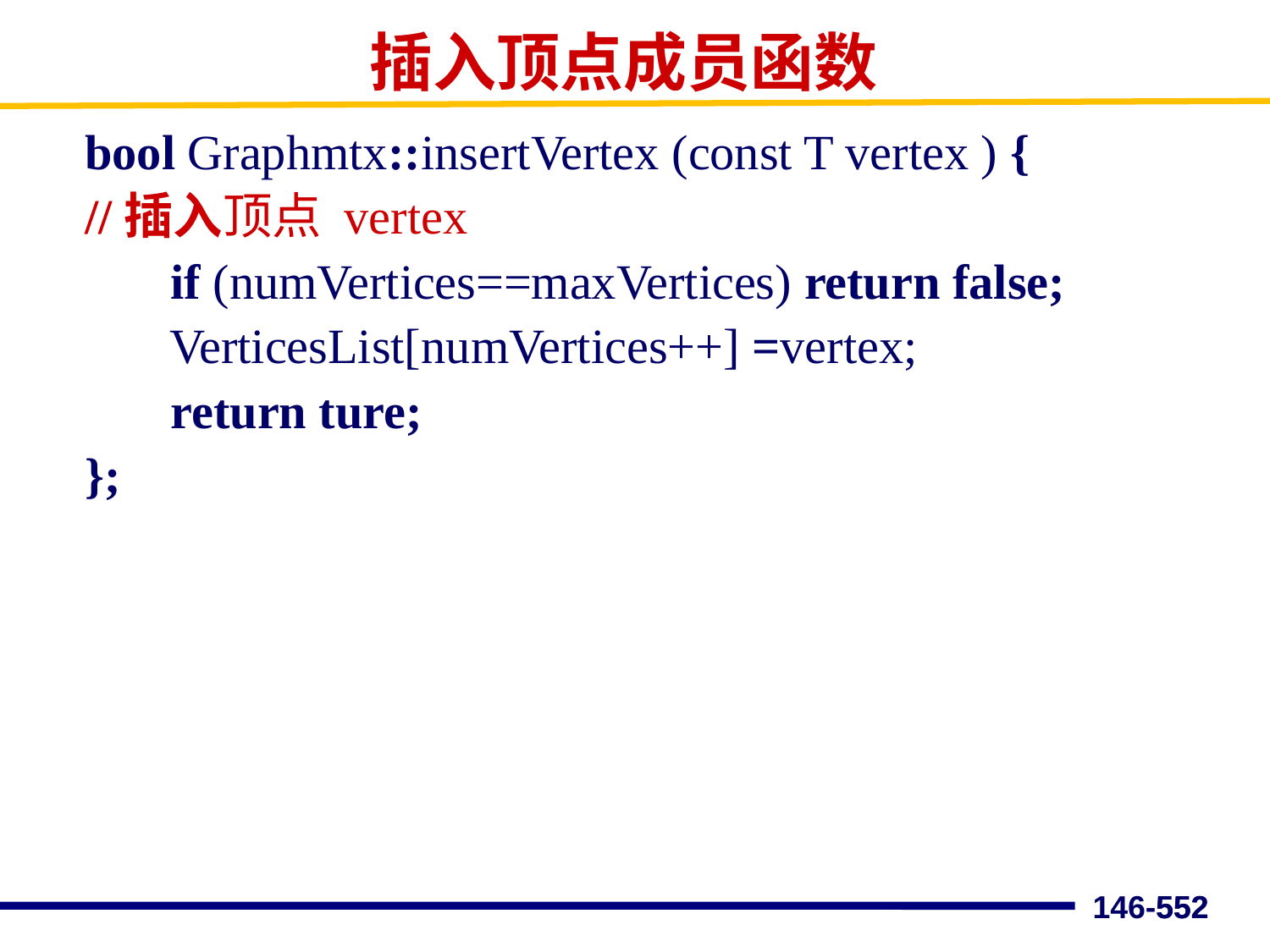

# 插入顶点成员函数
bool Graphmtx::insertVertex (const T vertex ) {
//插入顶点 vertex
       if (numVertices==maxVertices) return false;
	   VerticesList[numVertices++] =vertex;
       return ture;
};
552
146-552